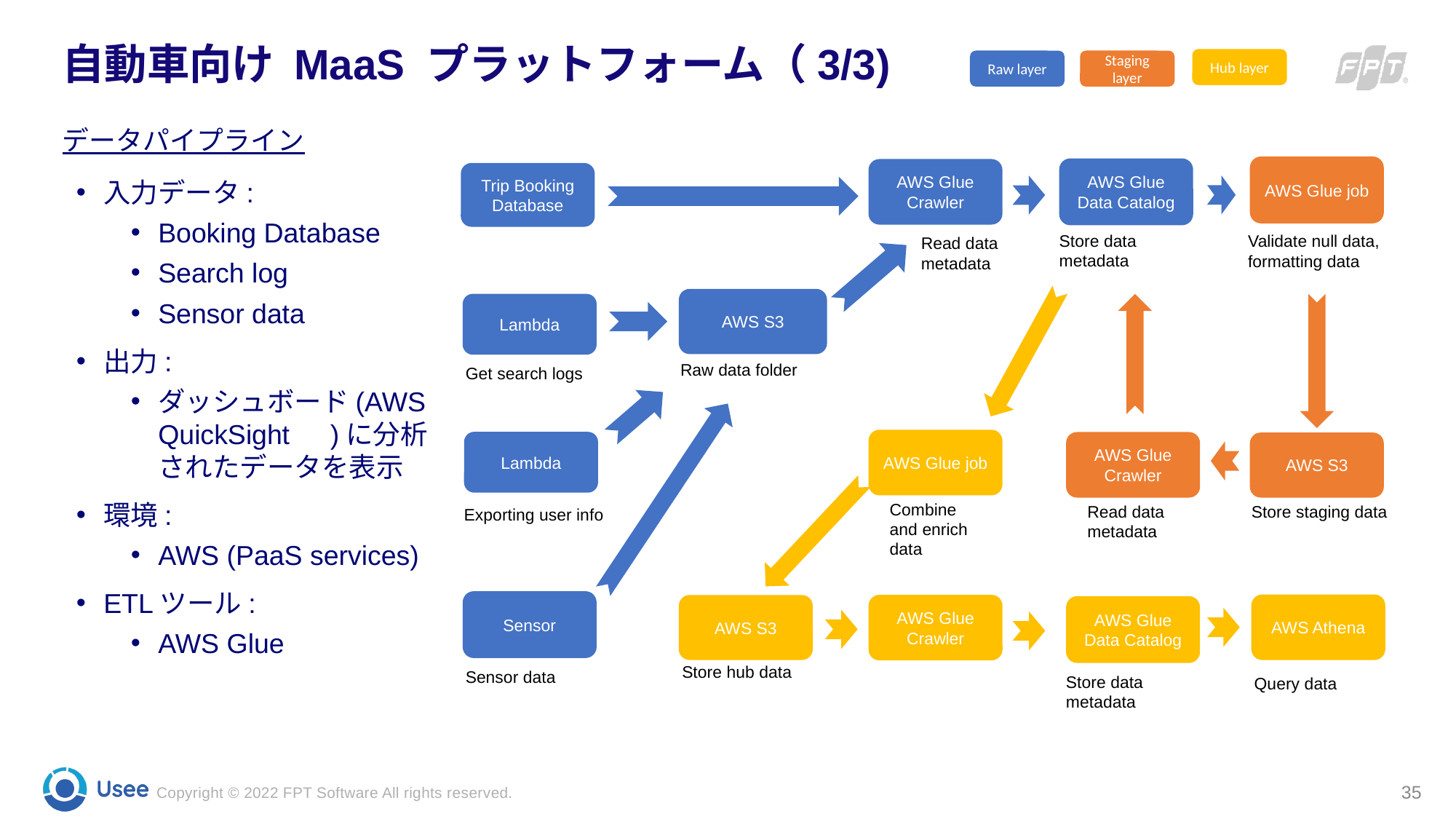

# 自動車向け MaaS プラットフォーム（3/3)
Hub layer
Raw layer
Staging layer
データパイプライン
AWS Glue job
AWS Glue Data Catalog
AWS Glue Crawler
Trip Booking Database

Store data metadata
Validate null data, formatting data
Read data metadata

AWS S3
Lambda

Raw data folder
Get search logs

AWS Glue job
Lambda
AWS Glue Crawler
AWS S3

Combine and enrich data
Read data metadata
Store staging data
Exporting user info

Sensor
AWS Athena
AWS Glue Crawler
AWS S3
AWS Glue Data Catalog

Store hub data
Sensor data
Store data metadata
Query data
入力データ:
Booking Database
Search log
Sensor data
出力:
ダッシュボード(AWS QuickSight　)に分析されたデータを表示
環境:
AWS (PaaS services)
ETLツール:
AWS Glue
35
Copyright © 2022 FPT Software All rights reserved.